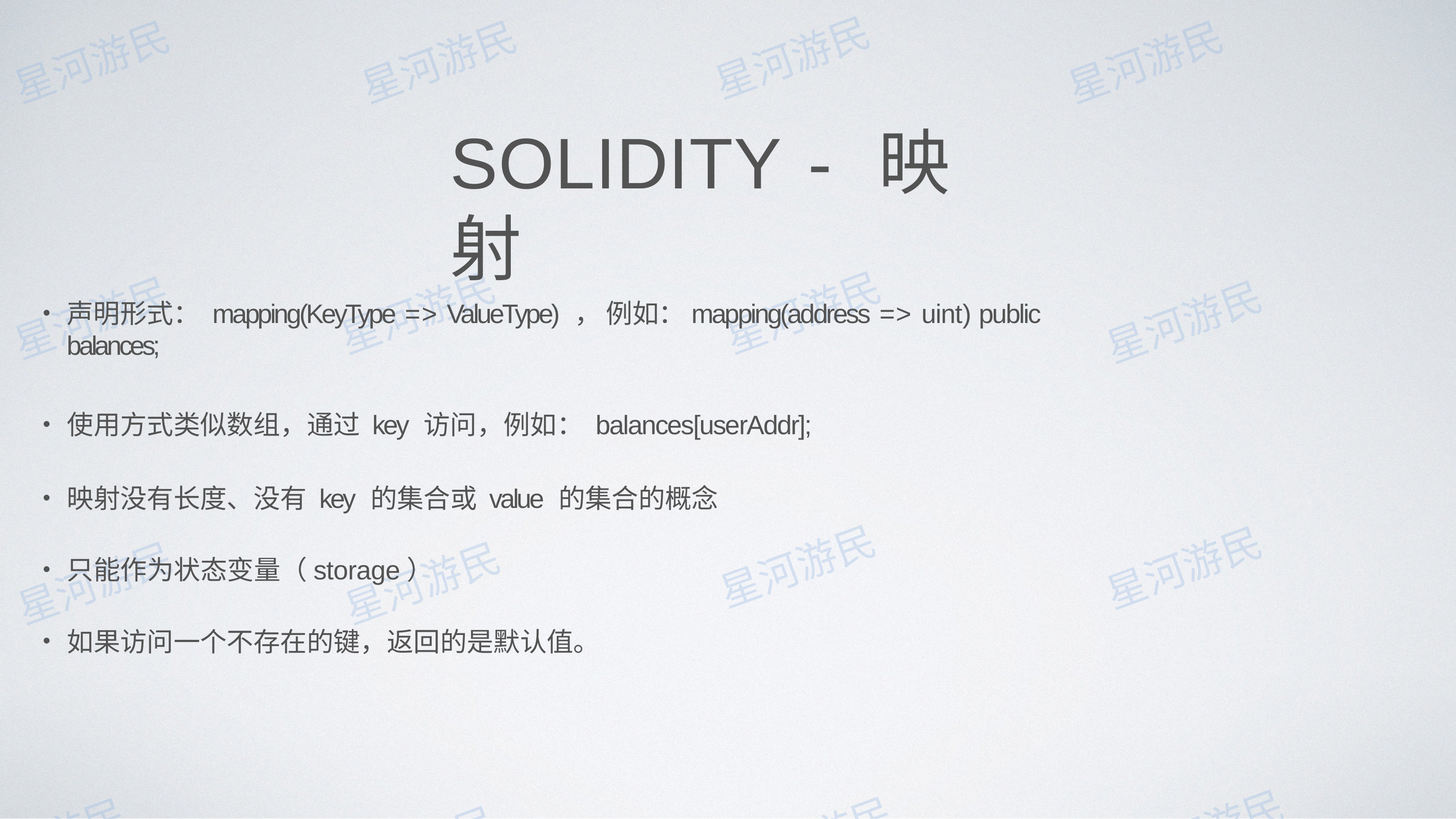

# SOLIDITY - 映射
声明形式： mapping(KeyType => ValueType) ， 例如：mapping(address => uint) public balances;

使⽤⽅式类似数组，通过 key 访问，例如： balances[userAddr];

映射没有⻓度、没有 key 的集合或 value 的集合的概念
只能作为状态变量（storage）
如果访问⼀个不存在的键，返回的是默认值。